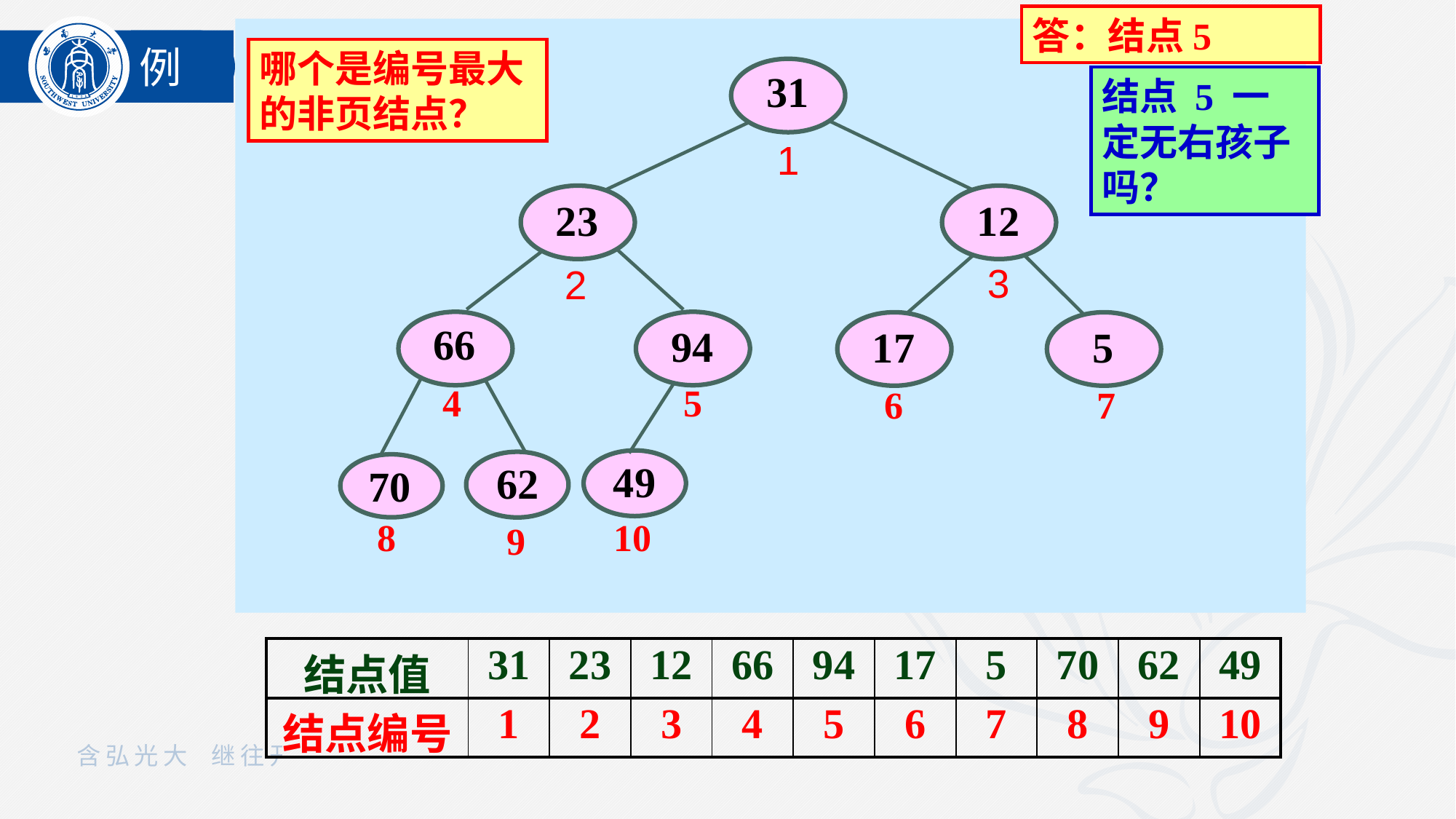

答：结点5

例
哪个是编号最大的非页结点？

31

23

12

94

17

5

49
62
70
1
3
2

66
4
5
6
7
8
10
9
结点 5 一定无右孩子吗？
| 结点值 | 31 | 23 | 12 | 66 | 94 | 17 | 5 | 70 | 62 | 49 |
| --- | --- | --- | --- | --- | --- | --- | --- | --- | --- | --- |
| 结点编号 | 1 | 2 | 3 | 4 | 5 | 6 | 7 | 8 | 9 | 10 |